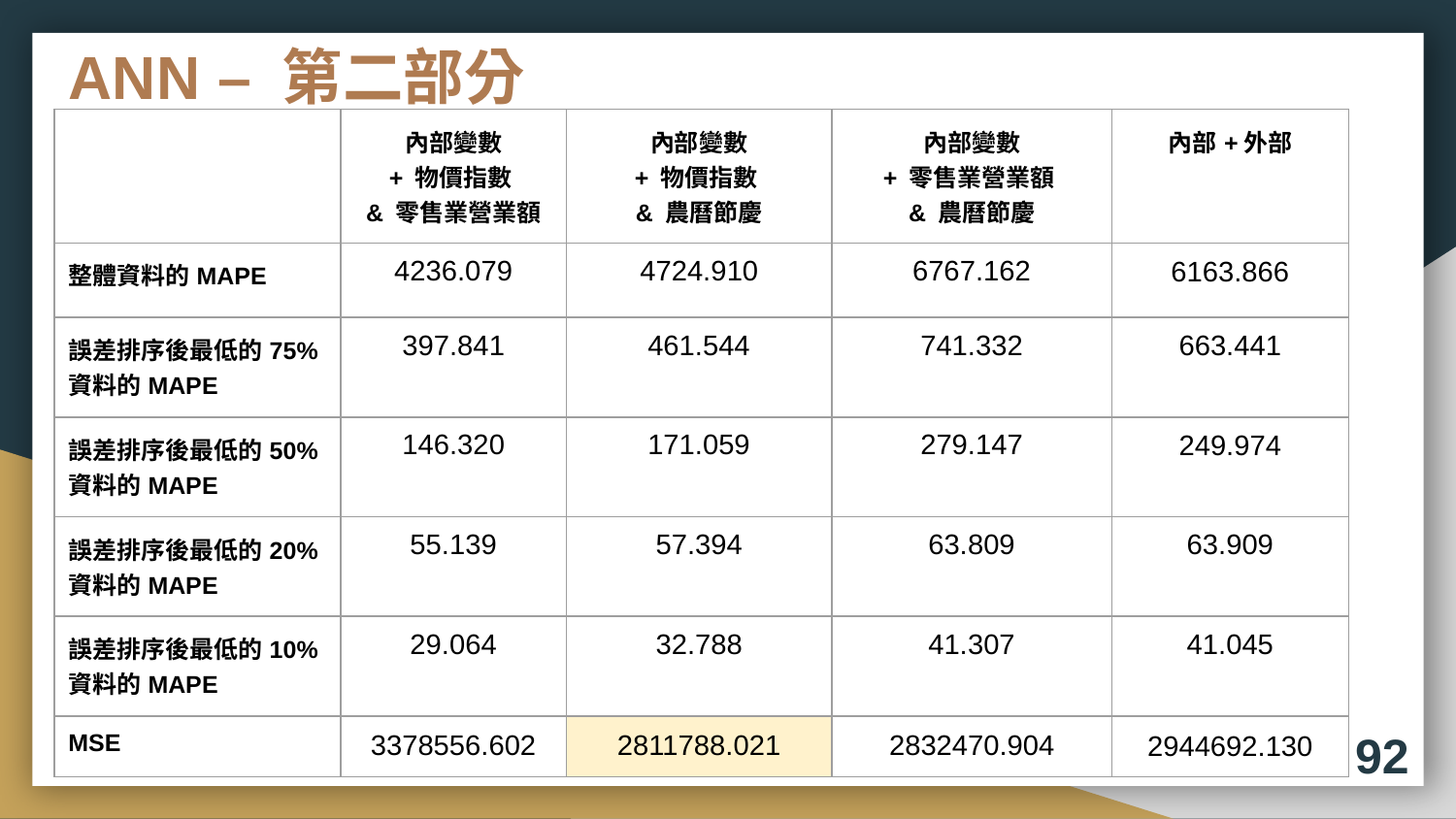

# ANN – 第二部分
|  | 內部變數 + 物價指數 & 零售業營業額 | 內部變數 + 物價指數 & 農曆節慶 | 內部變數 + 零售業營業額 & 農曆節慶 | 內部+外部 |
| --- | --- | --- | --- | --- |
| 整體資料的MAPE | 4236.079 | 4724.910 | 6767.162 | 6163.866 |
| 誤差排序後最低的75%資料的MAPE | 397.841 | 461.544 | 741.332 | 663.441 |
| 誤差排序後最低的50%資料的MAPE | 146.320 | 171.059 | 279.147 | 249.974 |
| 誤差排序後最低的20%資料的MAPE | 55.139 | 57.394 | 63.809 | 63.909 |
| 誤差排序後最低的10%資料的MAPE | 29.064 | 32.788 | 41.307 | 41.045 |
| MSE | 3378556.602 | 2811788.021 | 2832470.904 | 2944692.130 |
92